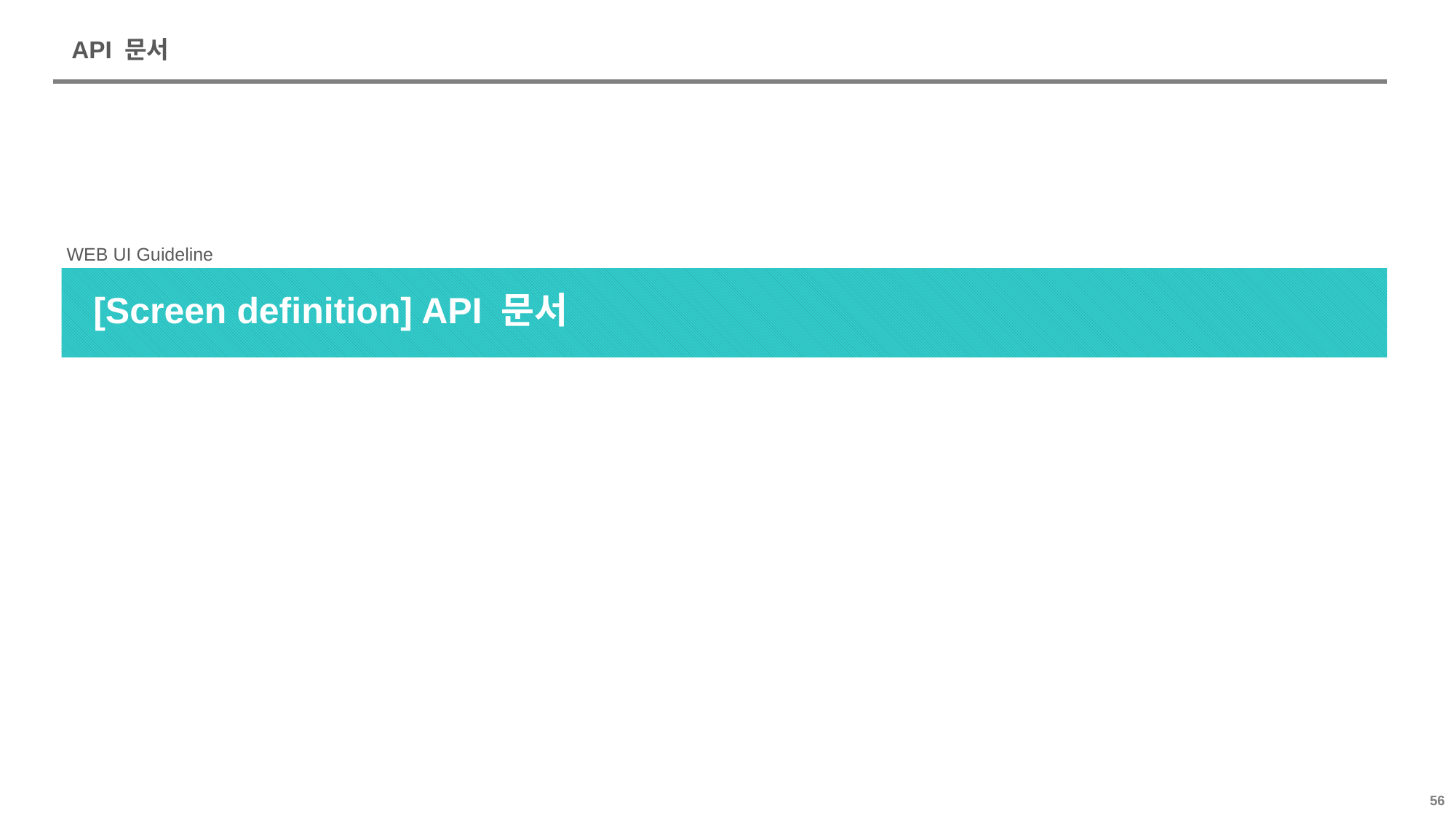

# API 문서
[Screen definition] API 문서